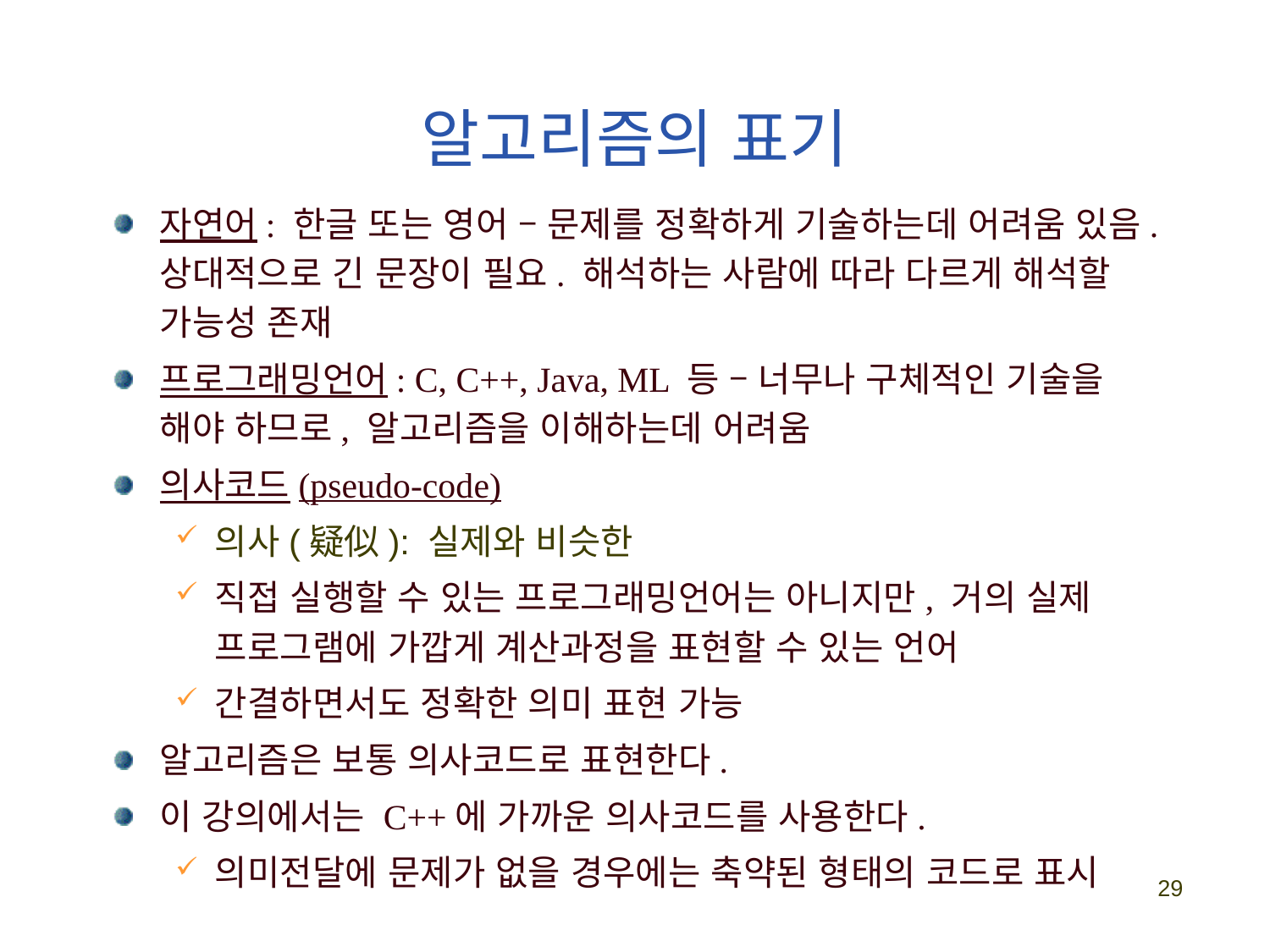

# 알고리즘의 표기
자연어: 한글 또는 영어 – 문제를 정확하게 기술하는데 어려움 있음. 상대적으로 긴 문장이 필요. 해석하는 사람에 따라 다르게 해석할 가능성 존재
프로그래밍언어: C, C++, Java, ML 등 – 너무나 구체적인 기술을 해야 하므로, 알고리즘을 이해하는데 어려움
의사코드(pseudo-code)
의사(疑似): 실제와 비슷한
직접 실행할 수 있는 프로그래밍언어는 아니지만, 거의 실제 프로그램에 가깝게 계산과정을 표현할 수 있는 언어
간결하면서도 정확한 의미 표현 가능
알고리즘은 보통 의사코드로 표현한다.
이 강의에서는 C++에 가까운 의사코드를 사용한다.
의미전달에 문제가 없을 경우에는 축약된 형태의 코드로 표시
29